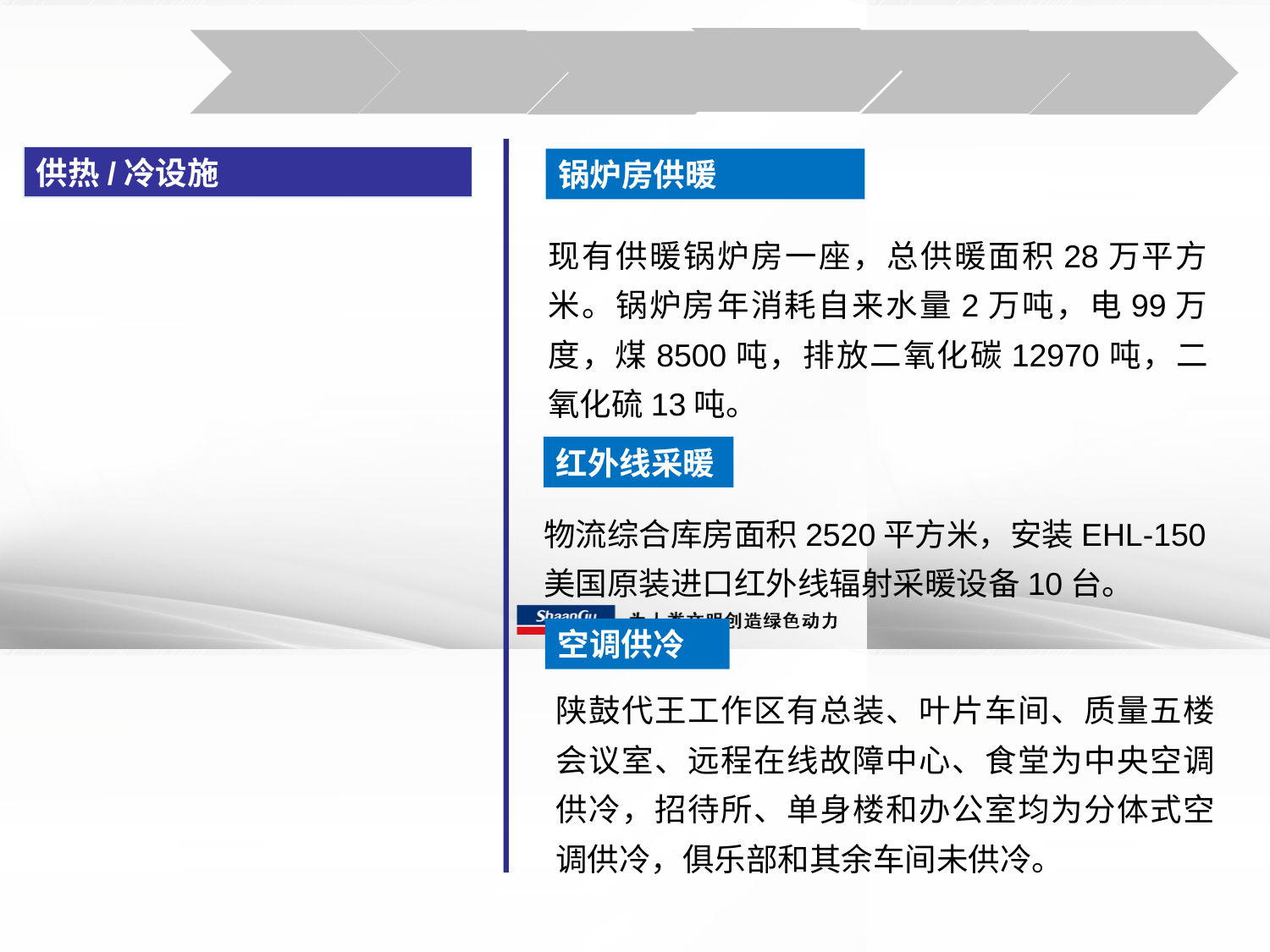

供热/冷设施
锅炉房供暖
现有供暖锅炉房一座，总供暖面积28万平方米。锅炉房年消耗自来水量2万吨，电99万度，煤8500吨，排放二氧化碳12970吨，二氧化硫13吨。
红外线采暖
物流综合库房面积2520平方米，安装EHL-150美国原装进口红外线辐射采暖设备10台。
空调供冷
陕鼓代王工作区有总装、叶片车间、质量五楼会议室、远程在线故障中心、食堂为中央空调供冷，招待所、单身楼和办公室均为分体式空调供冷，俱乐部和其余车间未供冷。